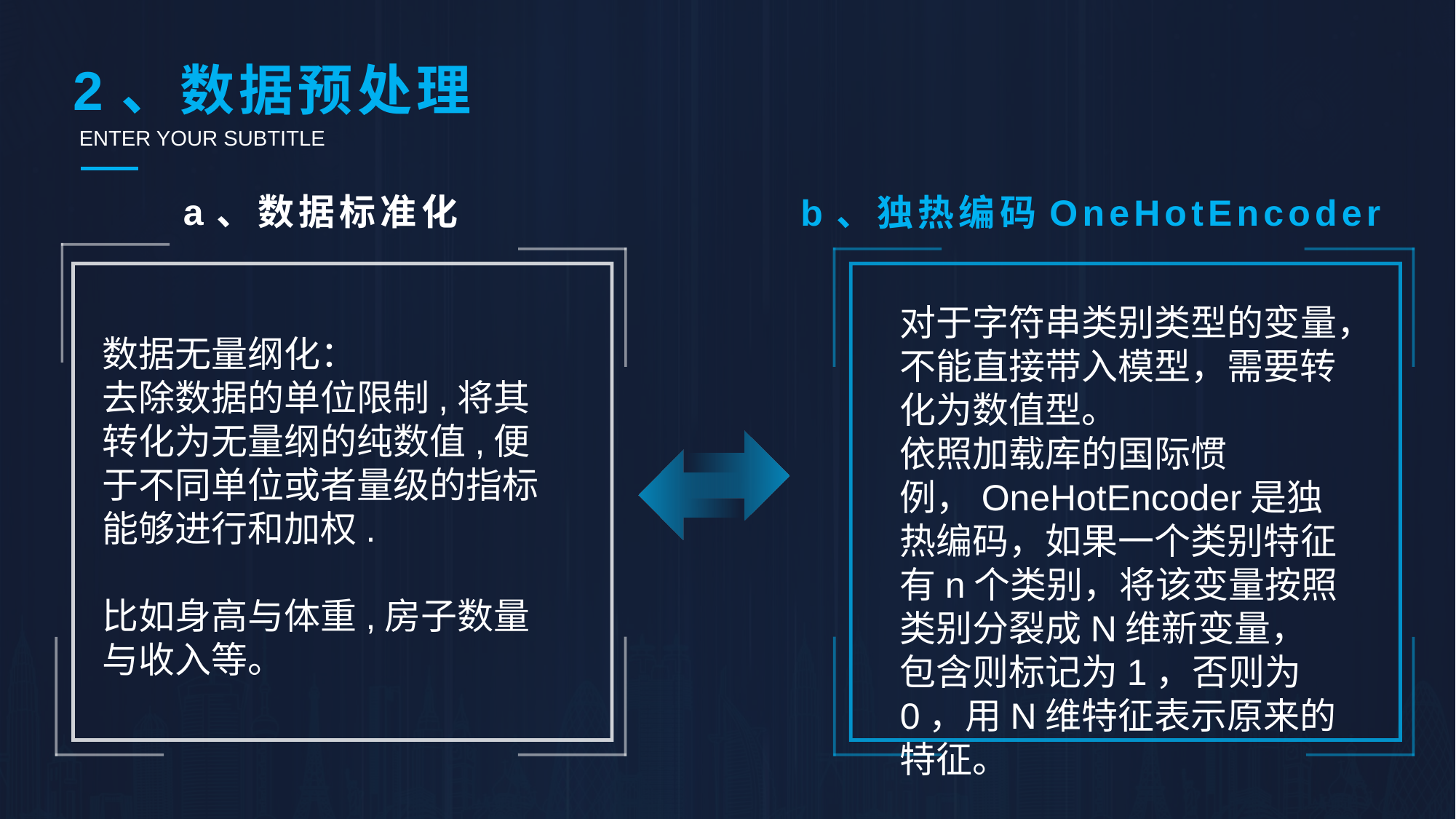

# 2、数据预处理
ENTER YOUR SUBTITLE
a、数据标准化
b、独热编码OneHotEncoder

对于字符串类别类型的变量，不能直接带入模型，需要转化为数值型。
依照加载库的国际惯例，OneHotEncoder是独热编码，如果一个类别特征有n个类别，将该变量按照类别分裂成N维新变量，包含则标记为1，否则为0，用N维特征表示原来的特征。
数据无量纲化：
去除数据的单位限制,将其转化为无量纲的纯数值,便于不同单位或者量级的指标能够进行和加权.

比如身高与体重,房子数量与收入等。